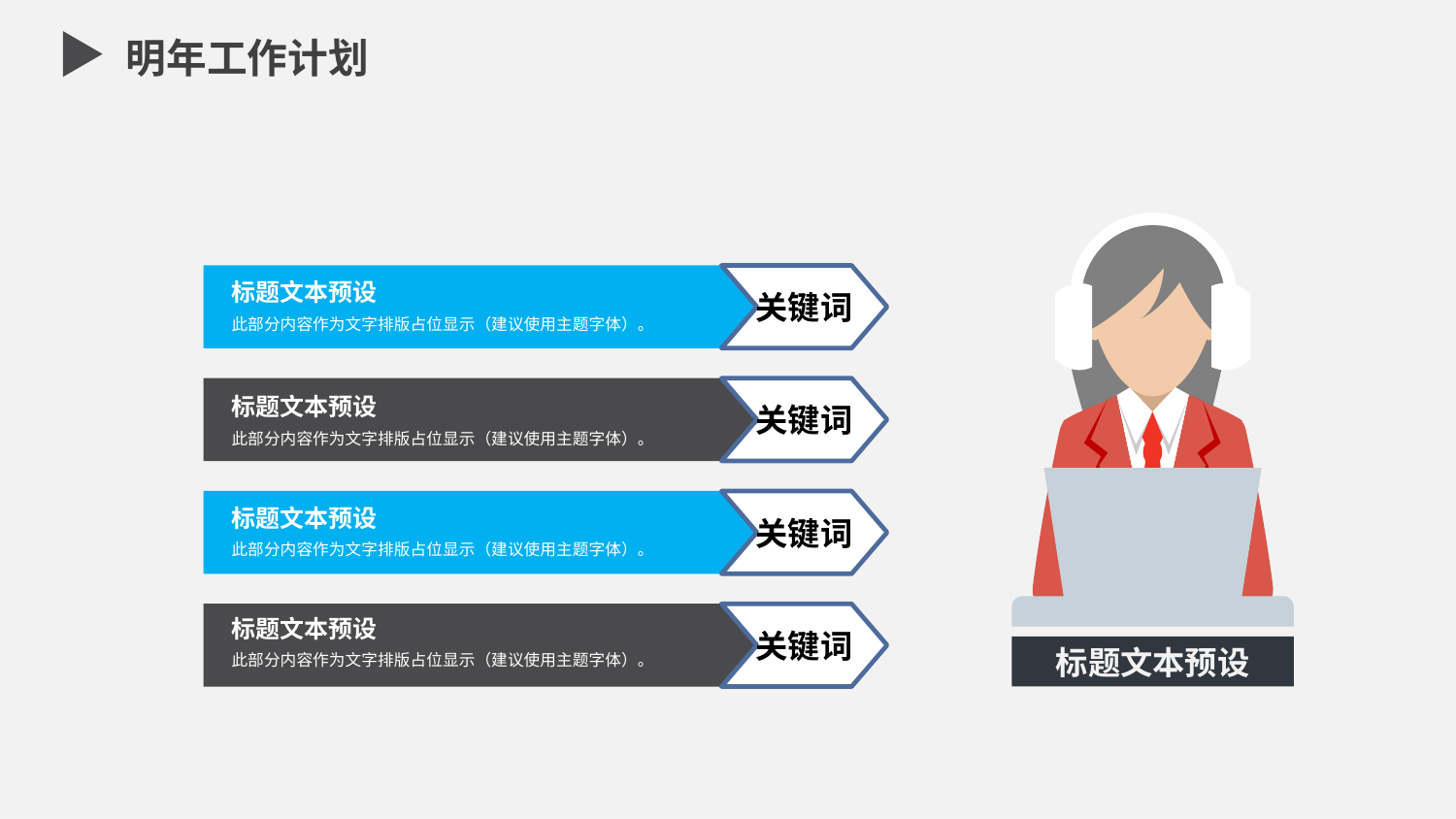

明年工作计划

标题文本预设

关键词
标题文本预设
此部分内容作为文字排版占位显示（建议使用主题字体）。

关键词
标题文本预设
此部分内容作为文字排版占位显示（建议使用主题字体）。

关键词
标题文本预设
此部分内容作为文字排版占位显示（建议使用主题字体）。

关键词
标题文本预设
此部分内容作为文字排版占位显示（建议使用主题字体）。